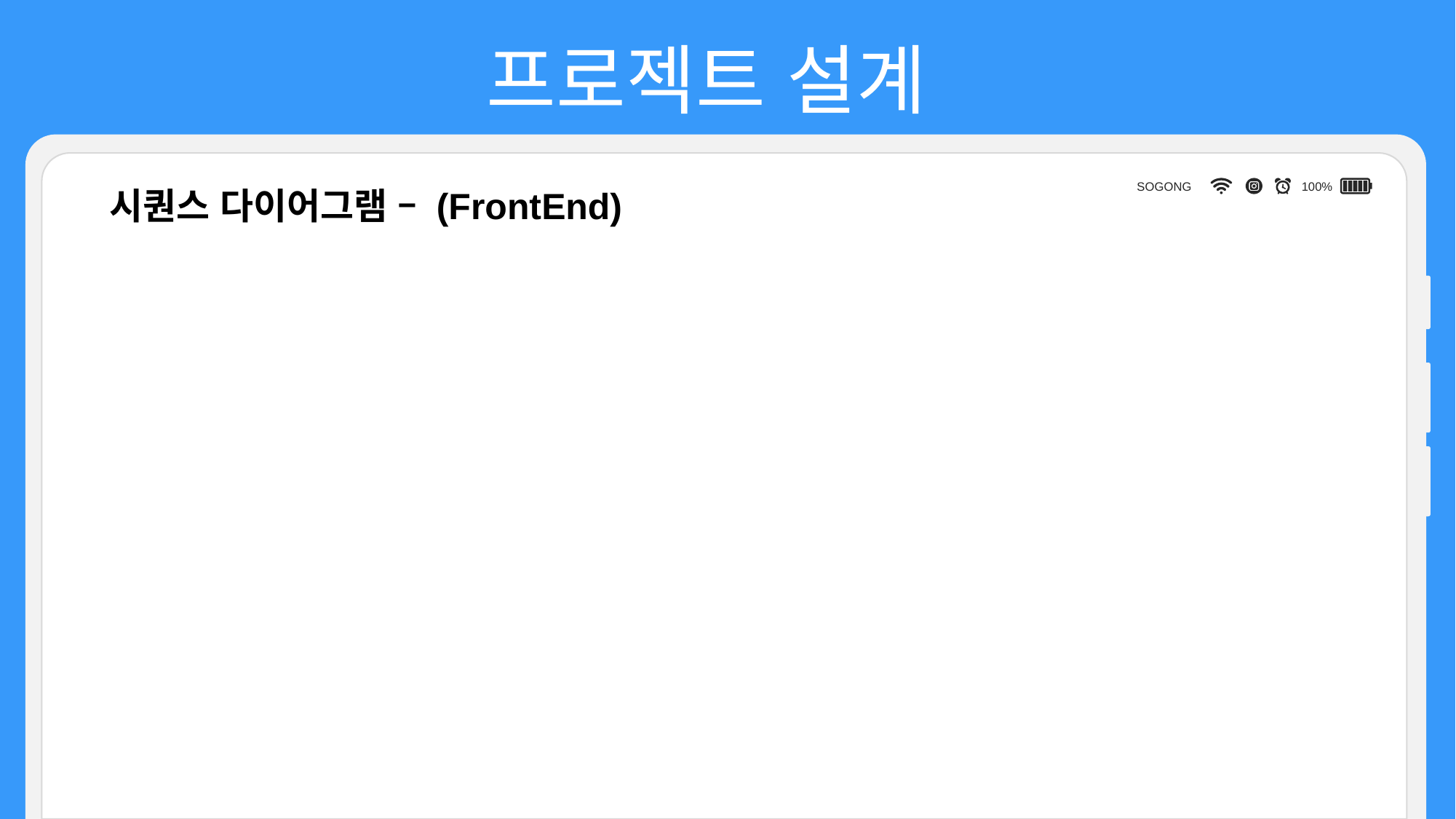

프로젝트 설계

SOGONG
100%

시퀀스 다이어그램 – (FrontEnd)